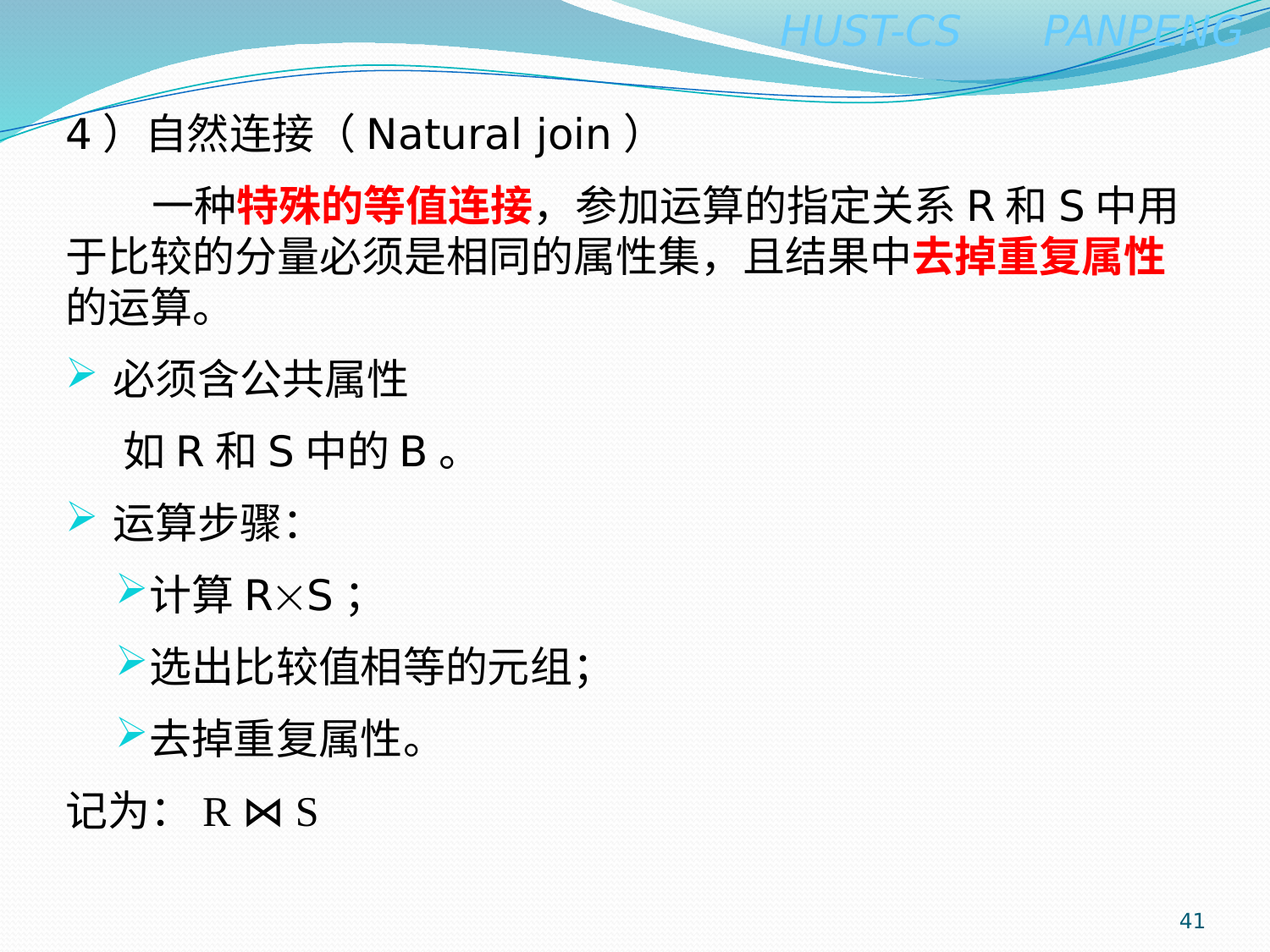

4）自然连接（Natural join）
        一种特殊的等值连接，参加运算的指定关系R和S中用于比较的分量必须是相同的属性集，且结果中去掉重复属性的运算。
必须含公共属性
     如R和S中的B。
运算步骤：
计算R×S；
选出比较值相等的元组；
去掉重复属性。
记为：R ⋈ S
41